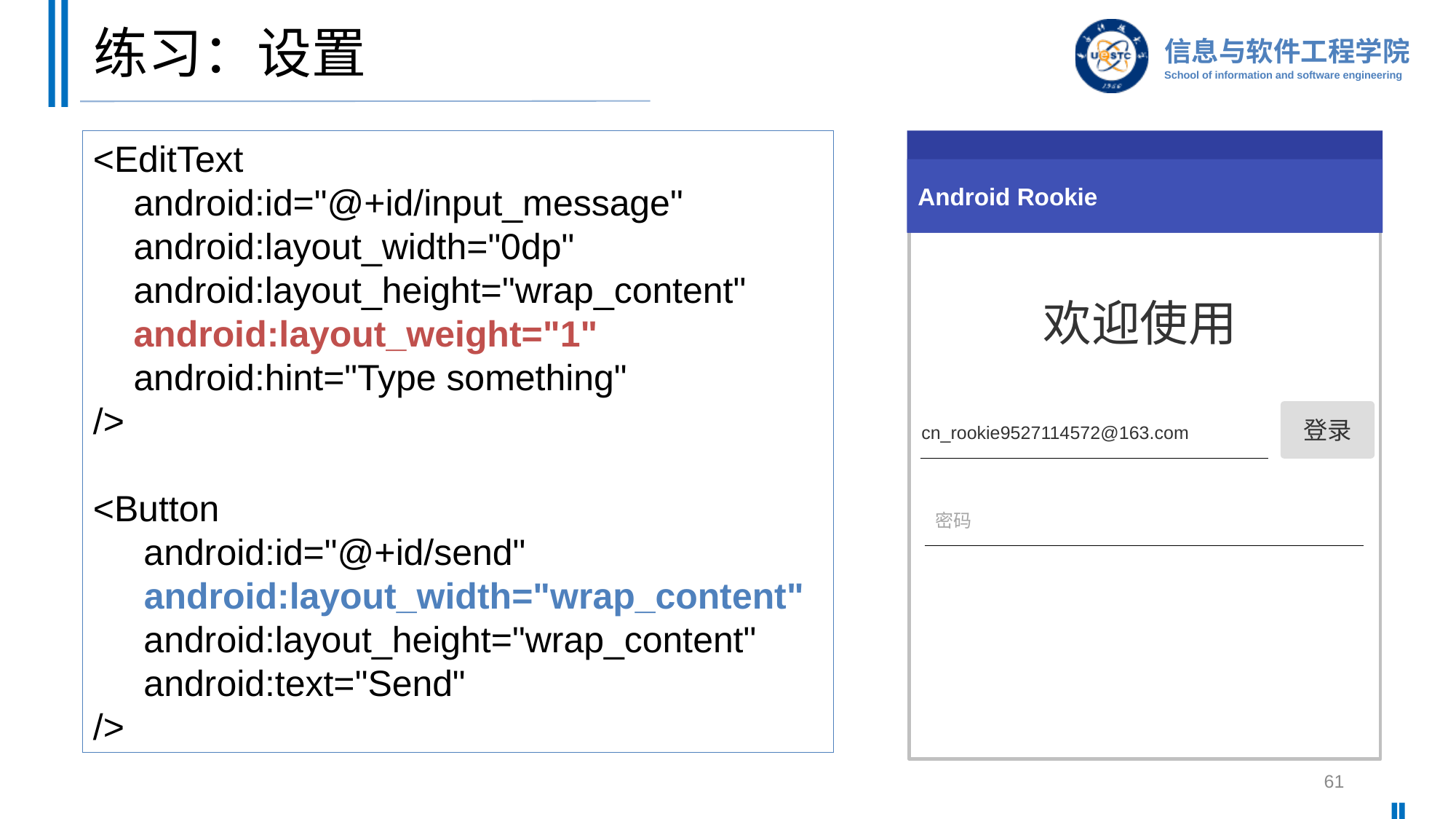

# 练习：设置

Android Rookie

欢迎使用
登录
cn_rookie9527114572@163.com
密码
<EditText
    android:id="@+id/input_message"
    android:layout_width="0dp"
    android:layout_height="wrap_content"
    android:layout_weight="1"
    android:hint="Type something"
/>
<Button
     android:id="@+id/send"
     android:layout_width="wrap_content"
     android:layout_height="wrap_content"
     android:text="Send"
/>
61